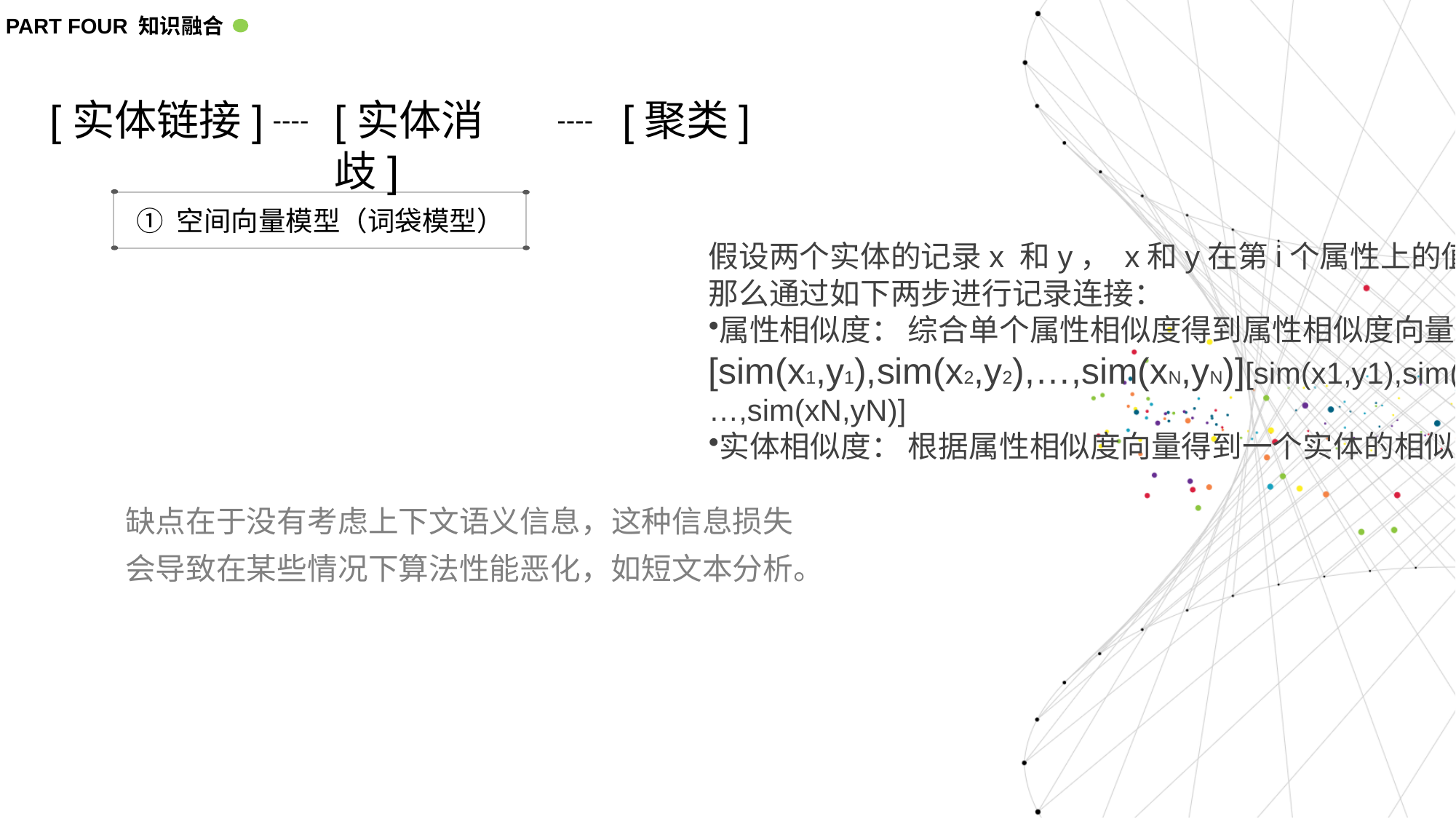

PART FOUR 知识融合

[实体链接]
[实体消歧]
[聚类]
----
----

假设两个实体的记录x 和y， x和y在第i个属性上的值是xi,yixi,yi, 那么通过如下两步进行记录连接：
属性相似度： 综合单个属性相似度得到属性相似度向量: 
[sim(x1,y1),sim(x2,y2),…,sim(xN,yN)][sim(x1,y1),sim(x2,y2),…,sim(xN,yN)]
实体相似度： 根据属性相似度向量得到一个实体的相似度。

① 空间向量模型（词袋模型）
缺点在于没有考虑上下文语义信息，这种信息损失会导致在某些情况下算法性能恶化，如短文本分析。